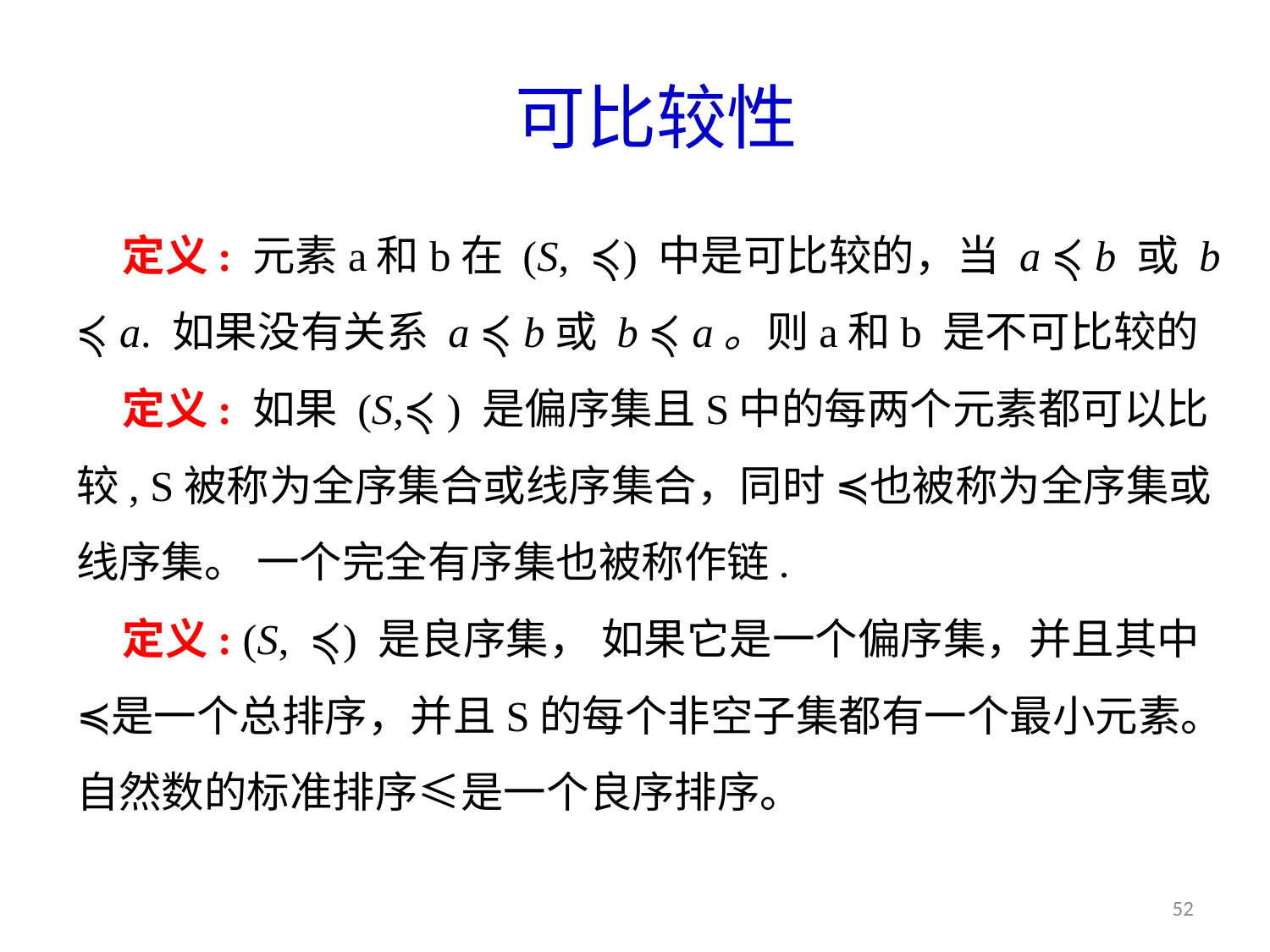

# 可比较性
定义: 元素a和b在 (S,  ≼) 中是可比较的，当 a ≼ b 或 b ≼ a. 如果没有关系 a ≼ b或 b ≼ a。则a和b 是不可比较的
定义: 如果 (S,≼ ) 是偏序集且S中的每两个元素都可以比较, S被称为全序集合或线序集合，同时 ≼也被称为全序集或线序集。 一个完全有序集也被称作链.
定义: (S,  ≼) 是良序集， 如果它是一个偏序集，并且其中≼是一个总排序，并且S的每个非空子集都有一个最小元素。自然数的标准排序≤是一个良序排序。
52